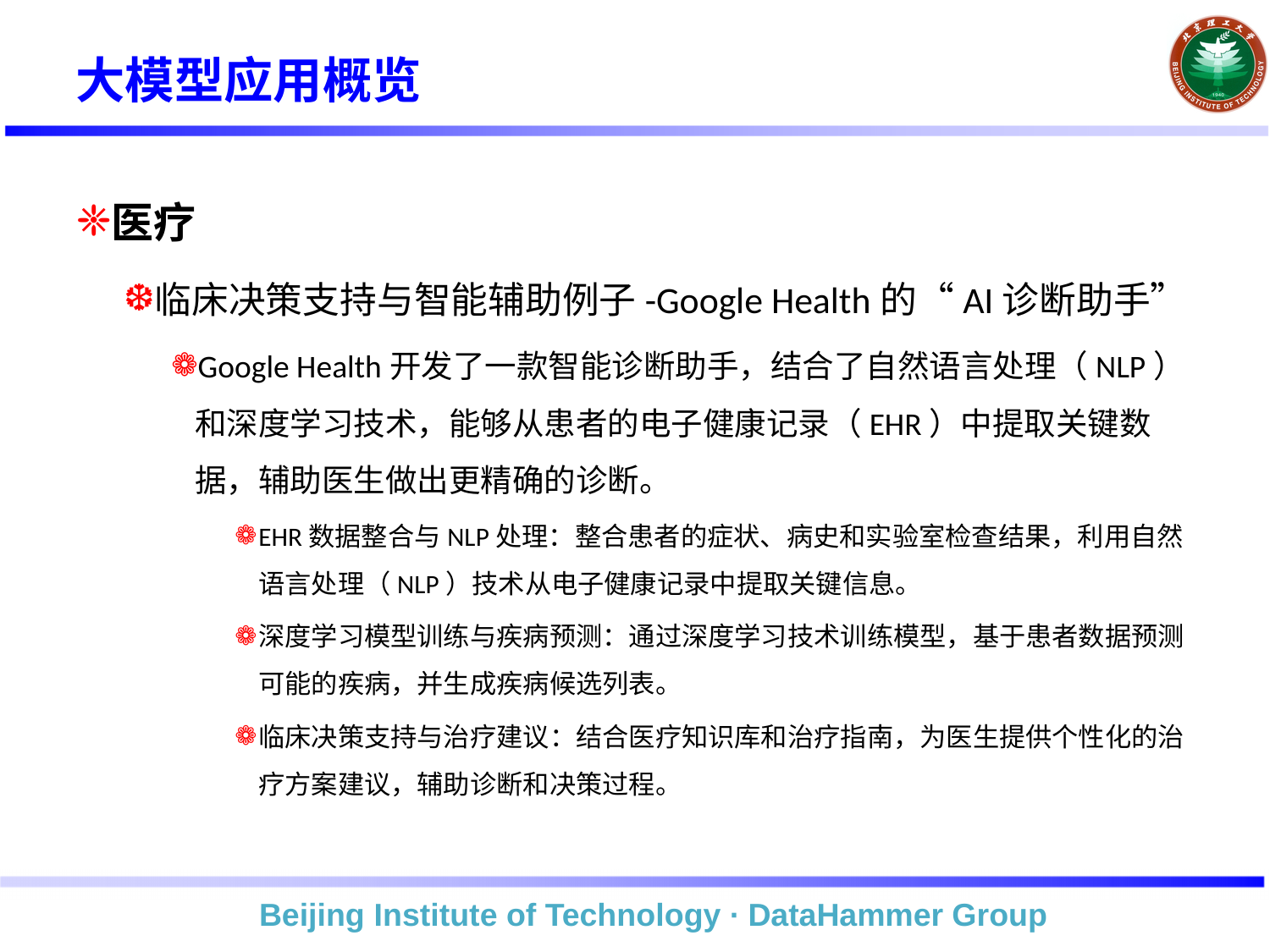

# 大模型应用概览
医疗
临床决策支持与智能辅助例子-Google Health的“AI诊断助手”
Google Health开发了一款智能诊断助手，结合了自然语言处理（NLP）和深度学习技术，能够从患者的电子健康记录（EHR）中提取关键数据，辅助医生做出更精确的诊断。
EHR数据整合与NLP处理：整合患者的症状、病史和实验室检查结果，利用自然语言处理（NLP）技术从电子健康记录中提取关键信息。
深度学习模型训练与疾病预测：通过深度学习技术训练模型，基于患者数据预测可能的疾病，并生成疾病候选列表。
临床决策支持与治疗建议：结合医疗知识库和治疗指南，为医生提供个性化的治疗方案建议，辅助诊断和决策过程。